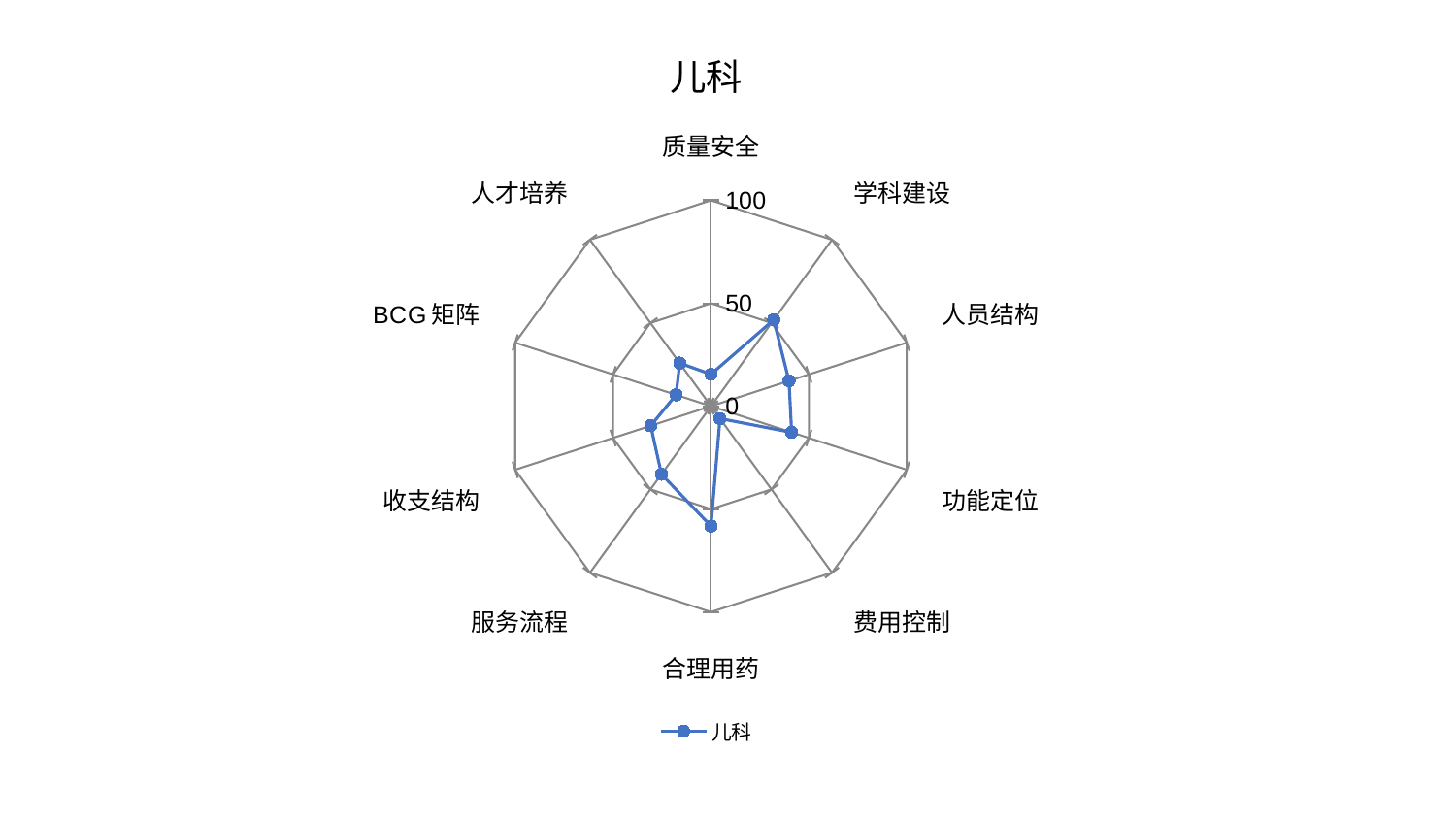

### Chart: 儿科

| Category | 儿科 |
|---|---|
| 质量安全 | 15.520968651541892 |
| 学科建设 | 51.89020167761687 |
| 人员结构 | 39.8630669584931 |
| 功能定位 | 41.21108582990931 |
| 费用控制 | 7.454085844987949 |
| 合理用药 | 58.256711012788095 |
| 服务流程 | 40.89006403555764 |
| 收支结构 | 30.791855863118716 |
| BCG矩阵 | 17.848290726079057 |
| 人才培养 | 25.848125711776778 |
106